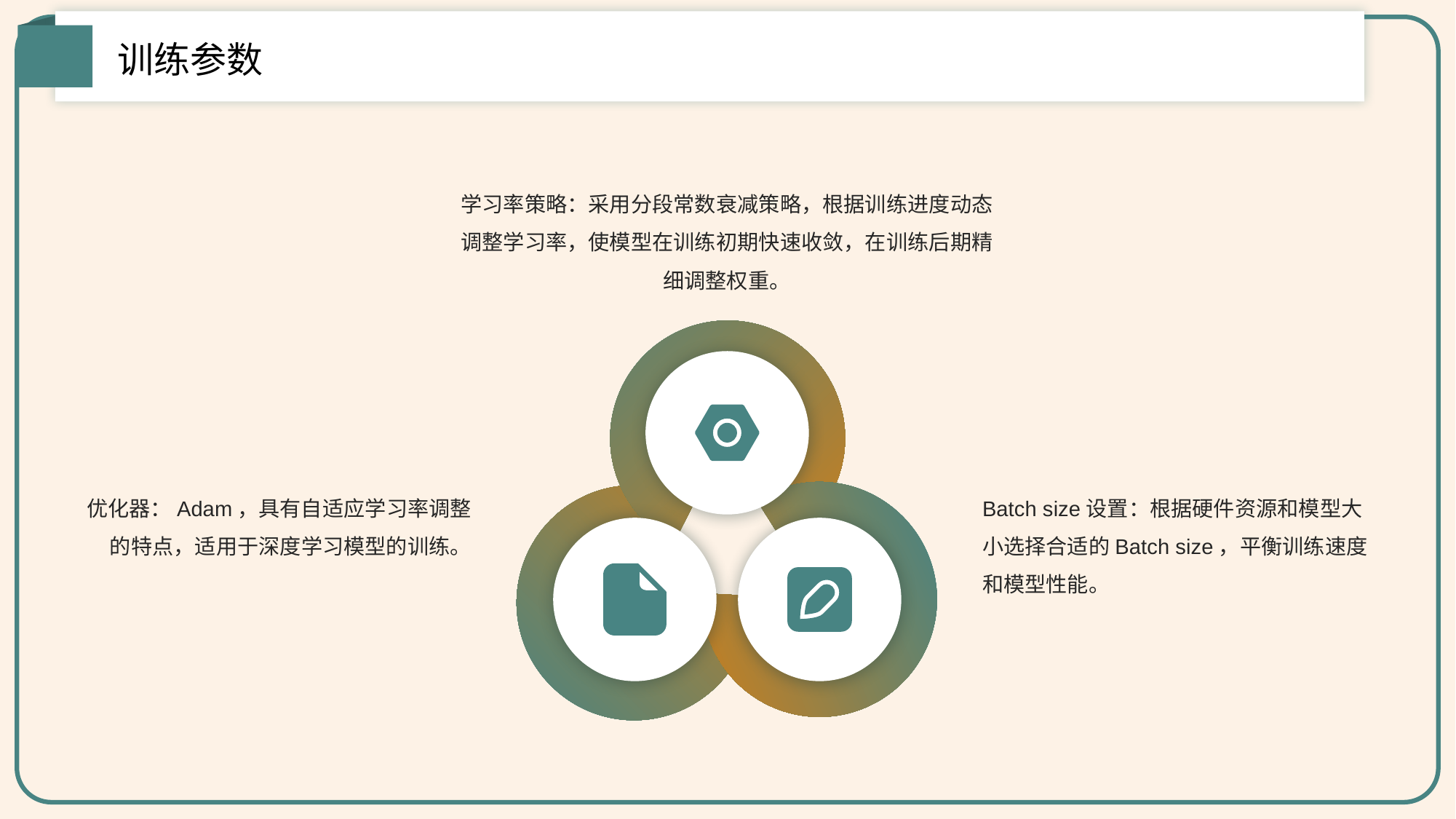

训练参数
学习率策略：采用分段常数衰减策略，根据训练进度动态调整学习率，使模型在训练初期快速收敛，在训练后期精细调整权重。

优化器：Adam，具有自适应学习率调整的特点，适用于深度学习模型的训练。
Batch size设置：根据硬件资源和模型大小选择合适的Batch size，平衡训练速度和模型性能。